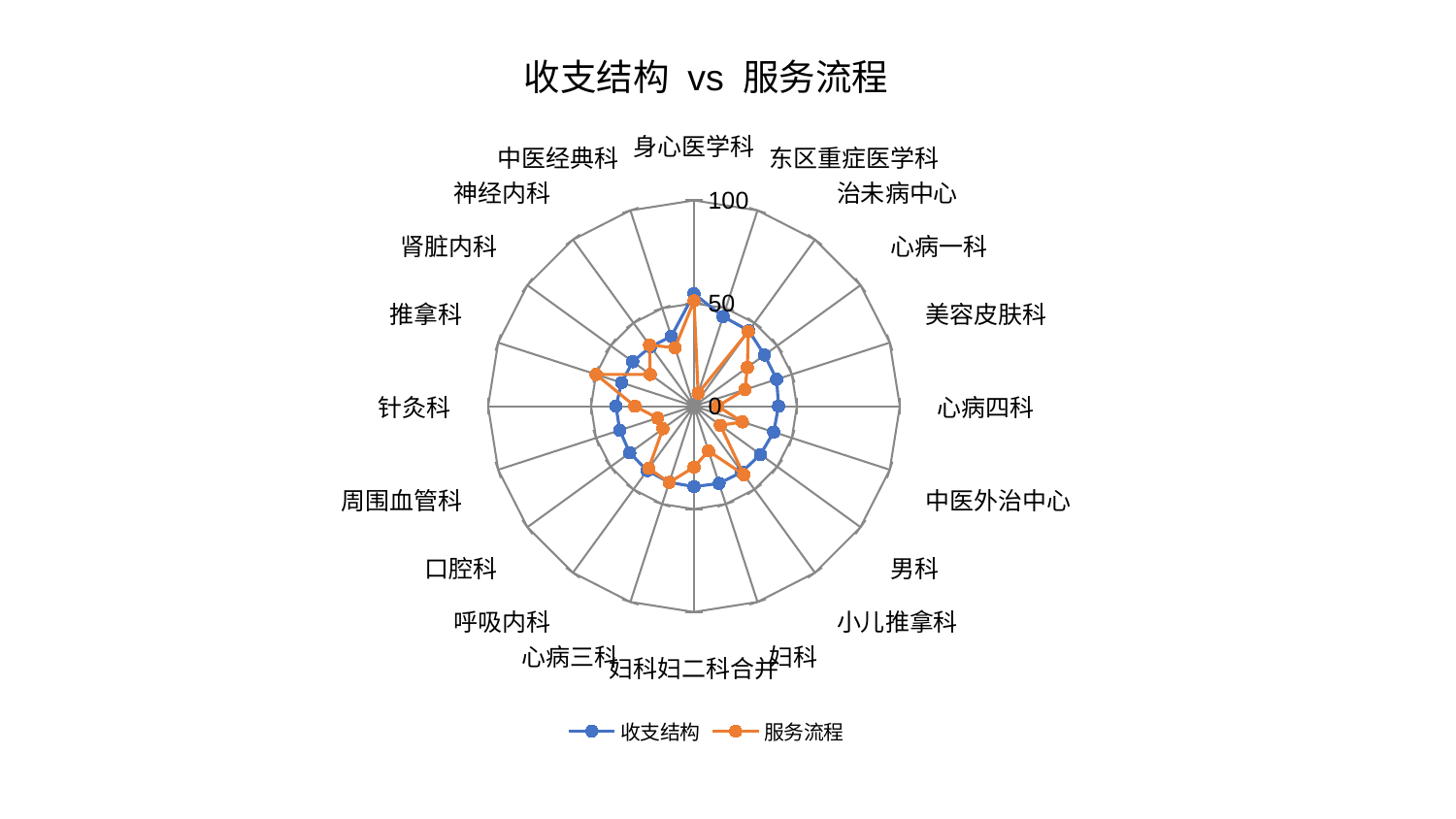

### Chart: 收支结构 vs 服务流程

| Category | 收支结构 | 服务流程 |
|---|---|---|
| 身心医学科 | 54.63128821625712 | 51.19211322916492 |
| 东区重症医学科 | 45.79604195071576 | 6.576594737246937 |
| 治未病中心 | 45.35239472497816 | 44.90650057104435 |
| 心病一科 | 42.35886147975553 | 32.074732328331265 |
| 美容皮肤科 | 42.26236787875796 | 26.076271664130452 |
| 心病四科 | 41.10037053160936 | 11.535188116094977 |
| 中医外治中心 | 40.724215195235715 | 24.715176966501556 |
| 男科 | 39.925930015665685 | 15.831085983894704 |
| 小儿推拿科 | 39.567237989326166 | 41.120160682259524 |
| 妇科 | 39.48042100879789 | 22.8864829452314 |
| 妇科妇二科合并 | 39.091660752357306 | 29.648450058871095 |
| 心病三科 | 38.928725525963586 | 38.9659592274307 |
| 呼吸内科 | 38.679416775049795 | 37.370008315203975 |
| 口腔科 | 38.55070421064875 | 18.656506554756948 |
| 周围血管科 | 37.90879591683703 | 18.616830916336884 |
| 针灸科 | 37.86623018657376 | 28.744570577853302 |
| 推拿科 | 36.992723226979585 | 50.01686283788367 |
| 肾脏内科 | 36.766618306211896 | 26.27020824890157 |
| 神经内科 | 35.78311309722695 | 36.75469914520379 |
| 中医经典科 | 35.67579187503295 | 29.838571865785084 |
73